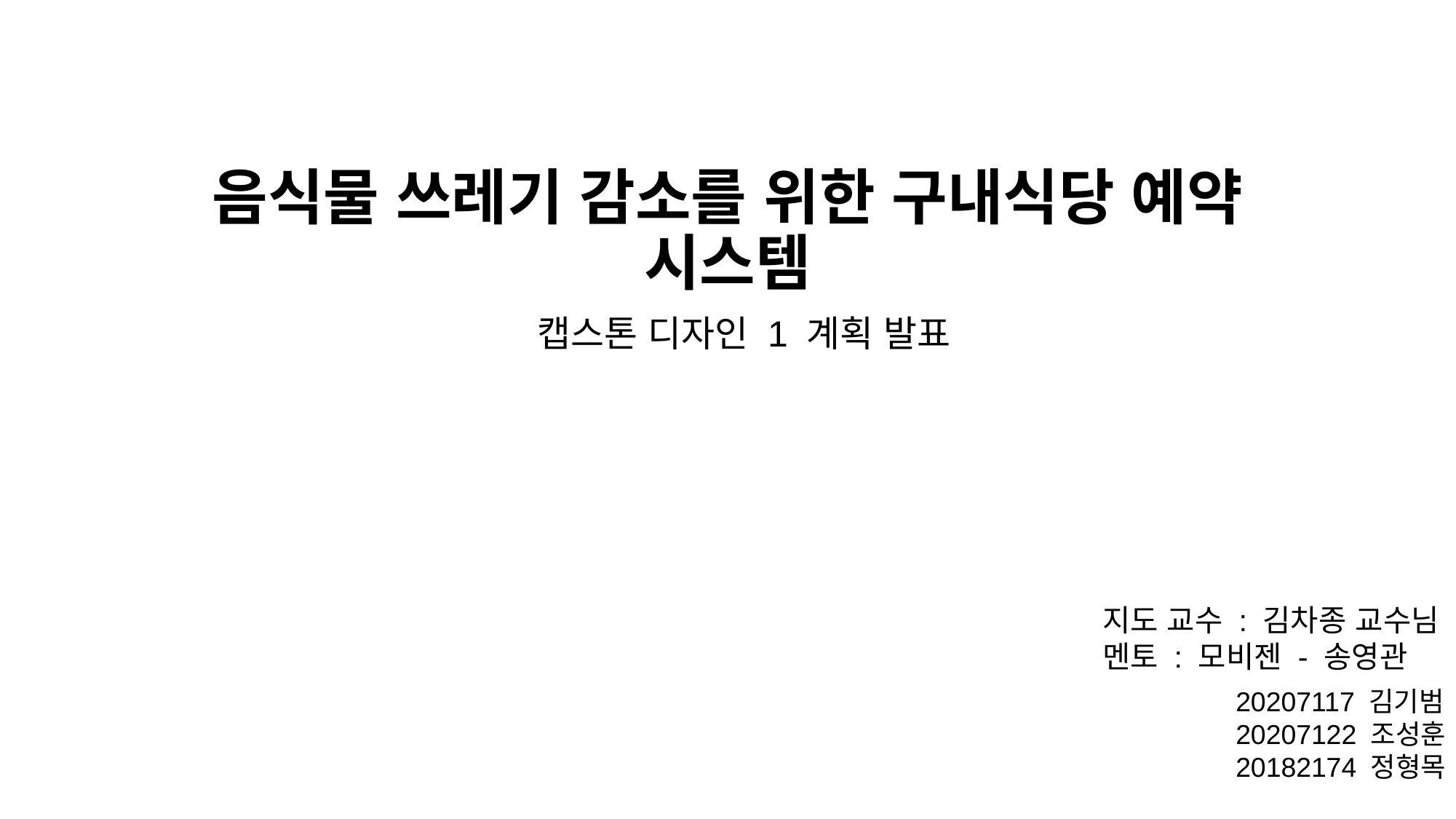

# 음식물 쓰레기 감소를 위한 구내식당 예약 시스템
캡스톤 디자인 1 계획 발표
지도 교수 : 김차종 교수님
멘토 : 모비젠 - 송영관

20207117 김기범
20207122 조성훈
20182174 정형목